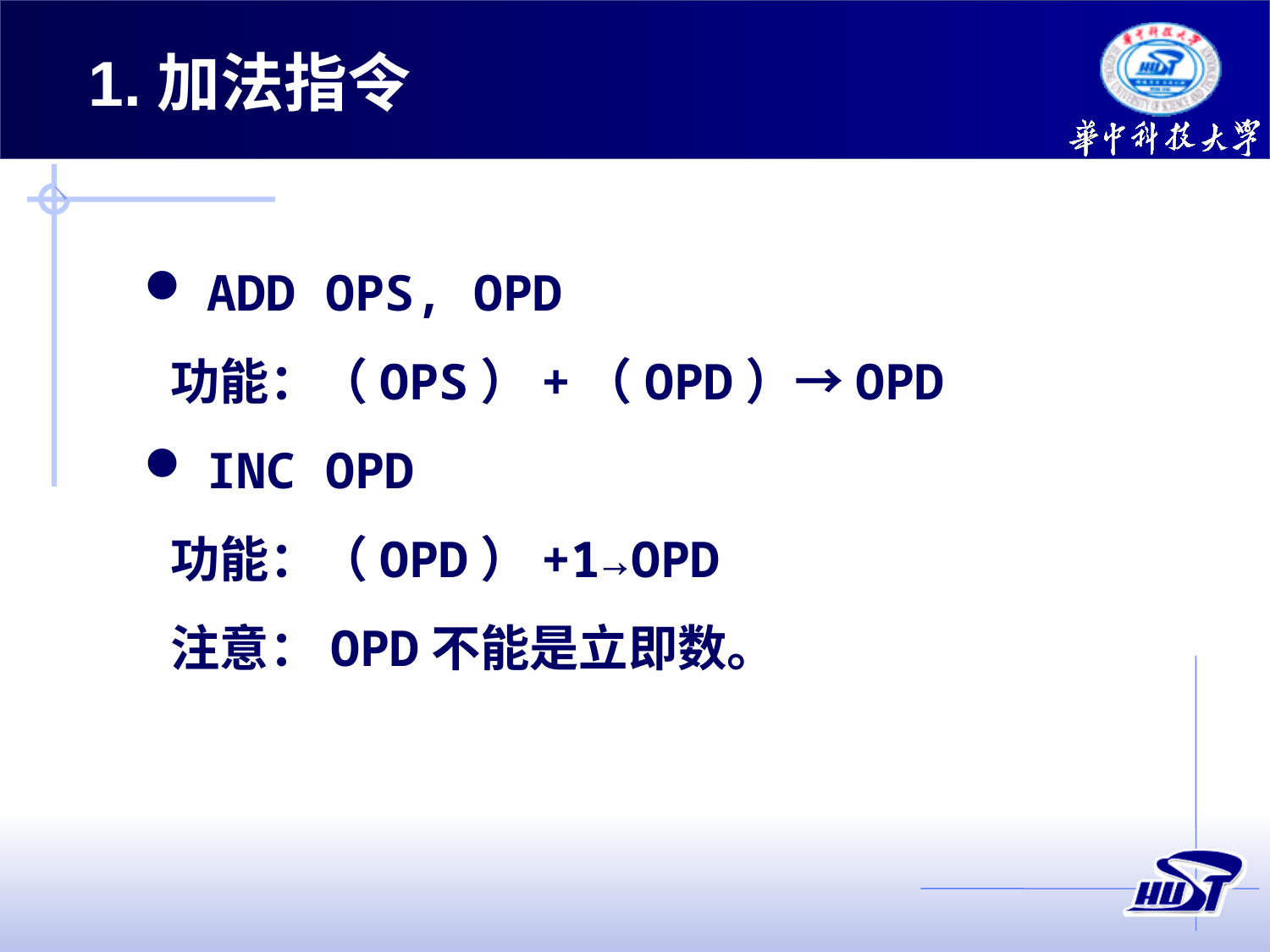

1.加法指令
ADD OPS, OPD
功能：（OPS）+（OPD）→OPD
INC OPD
功能：（OPD）+1→OPD
注意：OPD不能是立即数。